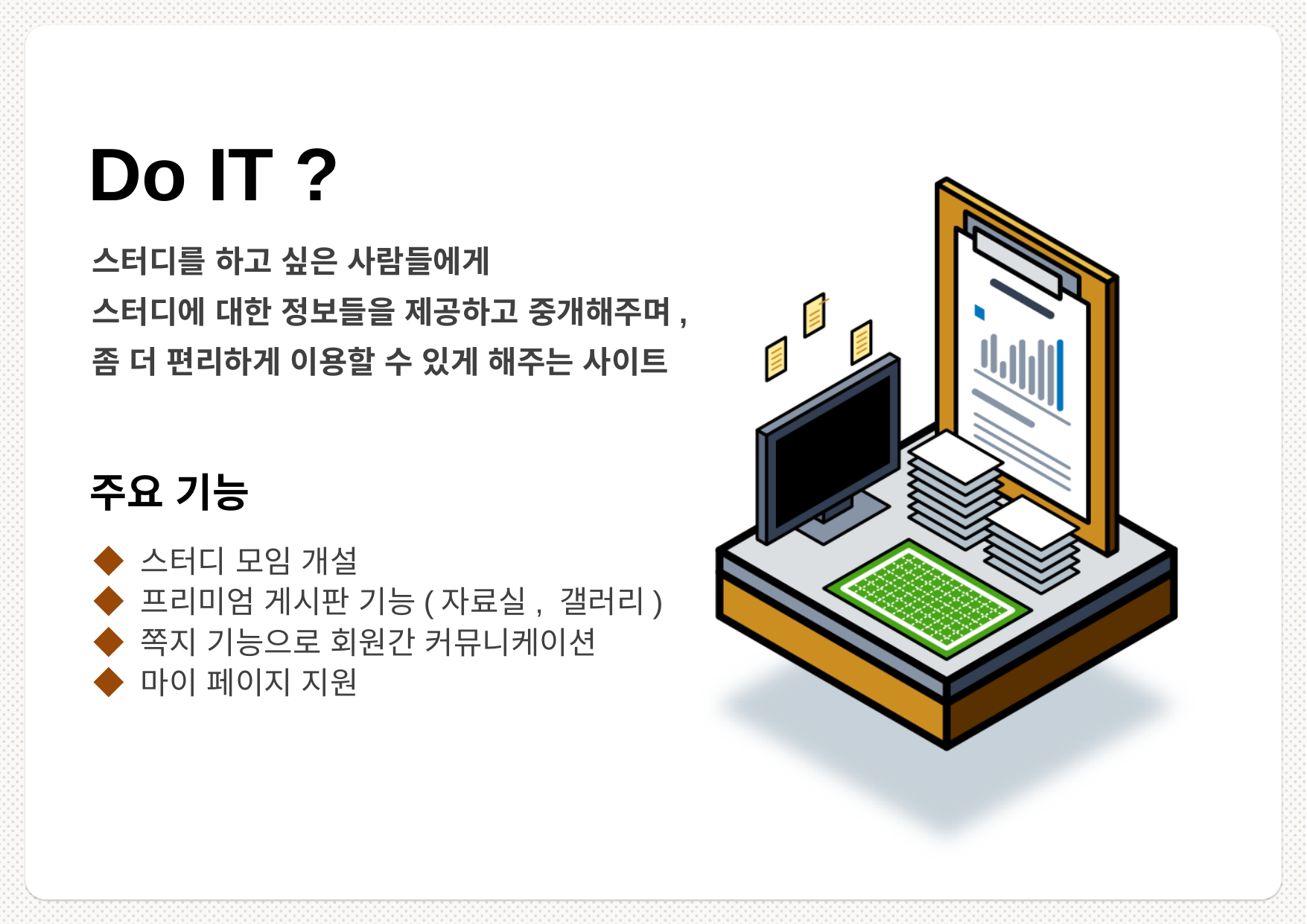

Do IT ?
스터디를 하고 싶은 사람들에게
스터디에 대한 정보들을 제공하고 중개해주며,
좀 더 편리하게 이용할 수 있게 해주는 사이트
주요 기능
◆ 스터디 모임 개설
◆ 프리미엄 게시판 기능(자료실, 갤러리)
◆ 쪽지 기능으로 회원간 커뮤니케이션
◆ 마이 페이지 지원